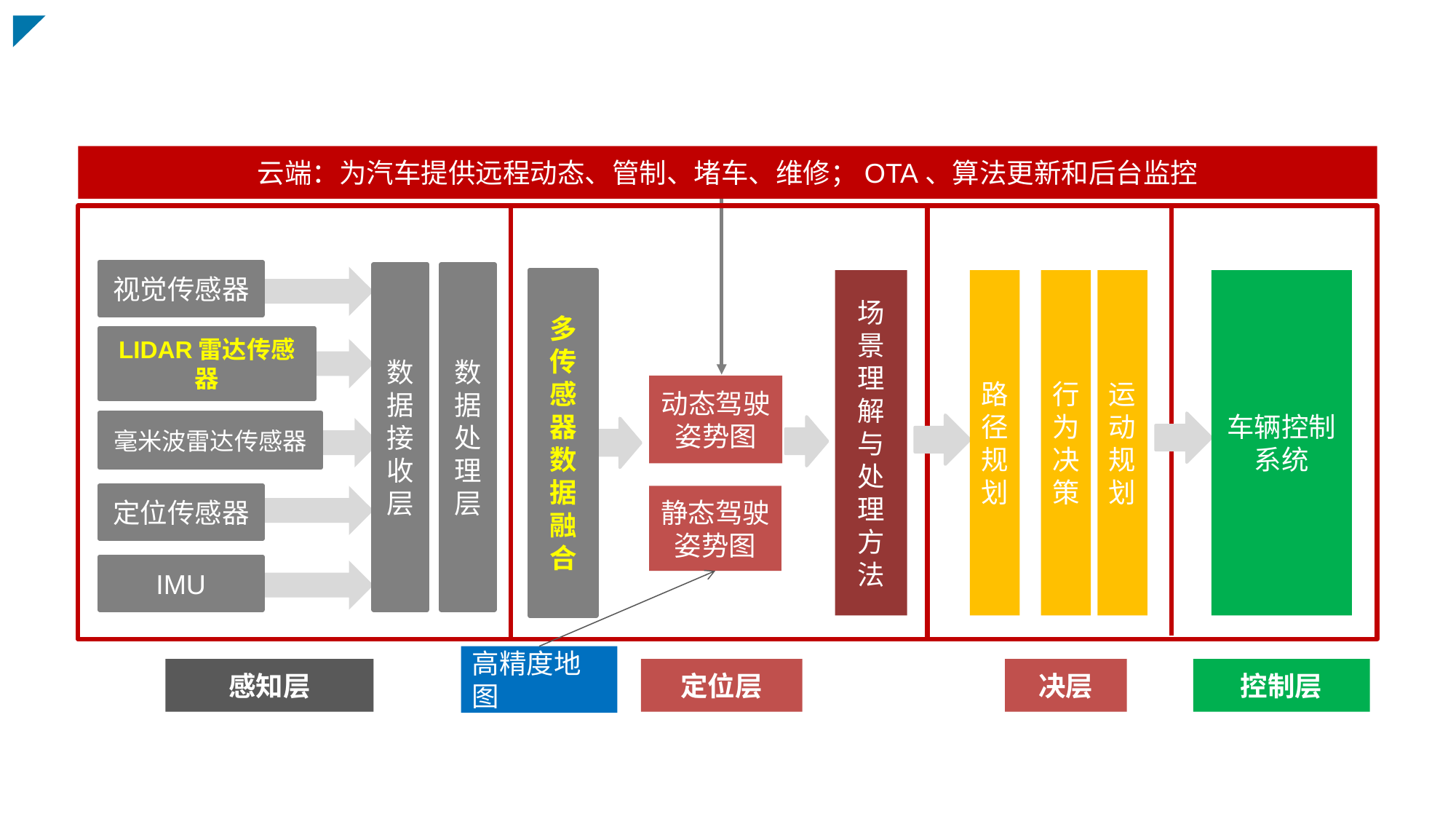

云端：为汽车提供远程动态、管制、堵车、维修；OTA、算法更新和后台监控

视觉传感器
数据接收层
数据处理层

多传感器数据融合
行为决策
场景理解与处理方法
路径规划
运动规划
车辆控制系统
LIDAR雷达传感器

动态驾驶姿势图
毫米波雷达传感器

定位传感器

静态驾驶姿势图
IMU

高精度地图
定位层
感知层
决层
控制层